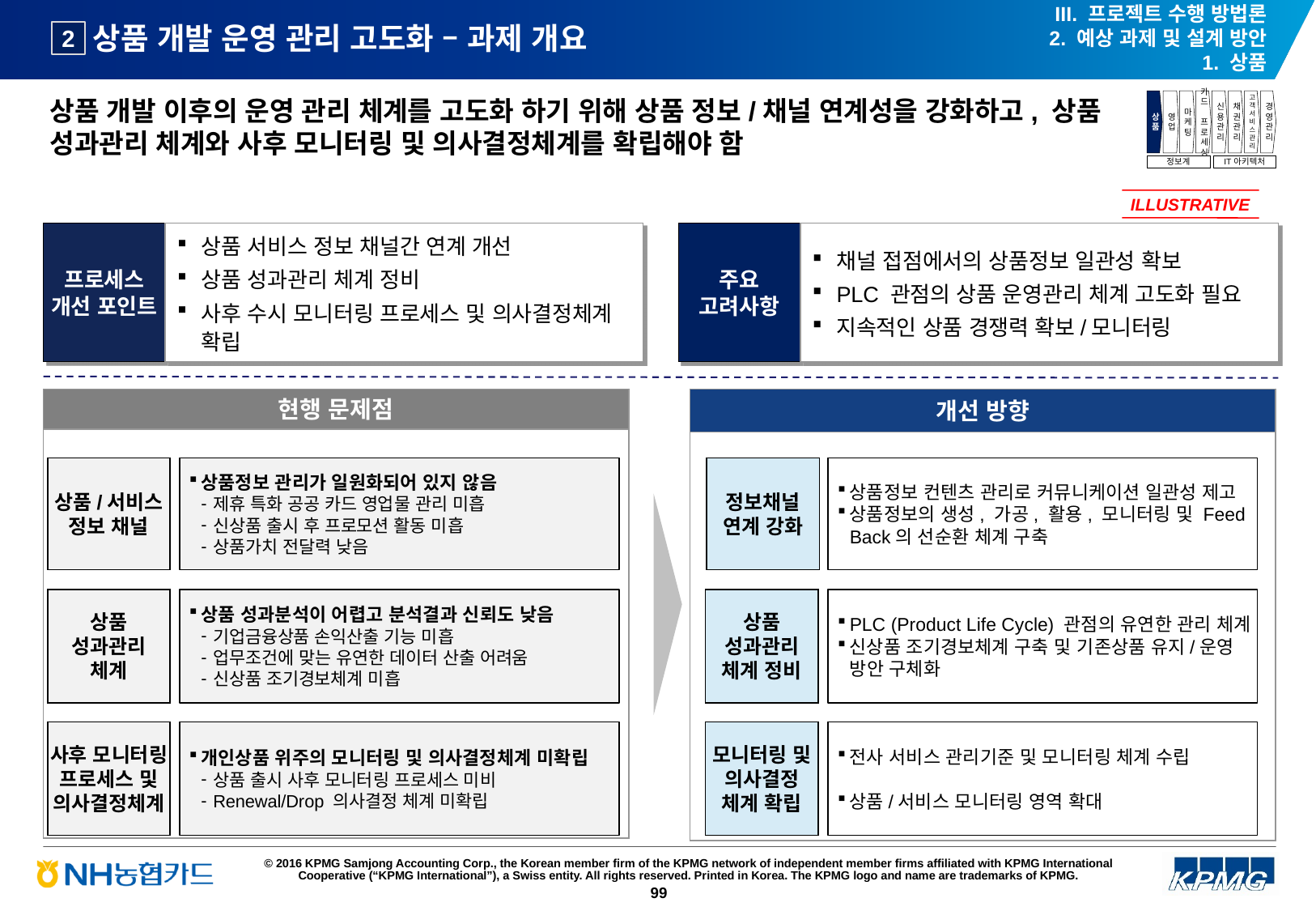

III. 프로젝트 수행 방법론
2. 예상 과제 및 설계 방안
1. 상품
# 상품 개발 운영 관리 고도화 – 과제 개요
2
상품 개발 이후의 운영 관리 체계를 고도화 하기 위해 상품 정보/채널 연계성을 강화하고, 상품 성과관리 체계와 사후 모니터링 및 의사결정체계를 확립해야 함
상품
영업
마케팅
카드
프로세싱
신용관리
채권관리
고객서비스관리
경영관리
정보계
IT아키텍처
ILLUSTRATIVE
프로세스 개선 포인트
상품 서비스 정보 채널간 연계 개선
상품 성과관리 체계 정비
사후 수시 모니터링 프로세스 및 의사결정체계 확립
주요 고려사항
채널 접점에서의 상품정보 일관성 확보
PLC 관점의 상품 운영관리 체계 고도화 필요
지속적인 상품 경쟁력 확보/모니터링
개선 방향
현행 문제점

상품/서비스 정보 채널
상품정보 관리가 일원화되어 있지 않음
제휴 특화 공공 카드 영업물 관리 미흡
신상품 출시 후 프로모션 활동 미흡
상품가치 전달력 낮음
정보채널 연계 강화
상품정보 컨텐츠 관리로 커뮤니케이션 일관성 제고
상품정보의 생성, 가공, 활용, 모니터링 및 Feed Back의 선순환 체계 구축
상품 성과관리 체계 정비
PLC (Product Life Cycle) 관점의 유연한 관리 체계
신상품 조기경보체계 구축 및 기존상품 유지/운영 방안 구체화
모니터링 및 의사결정 체계 확립
전사 서비스 관리기준 및 모니터링 체계 수립

상품/서비스 모니터링 영역 확대
상품
성과관리
체계
상품 성과분석이 어렵고 분석결과 신뢰도 낮음
기업금융상품 손익산출 기능 미흡
업무조건에 맞는 유연한 데이터 산출 어려움
신상품 조기경보체계 미흡

사후 모니터링 프로세스 및 의사결정체계
개인상품 위주의 모니터링 및 의사결정체계 미확립
상품 출시 사후 모니터링 프로세스 미비
Renewal/Drop 의사결정 체계 미확립